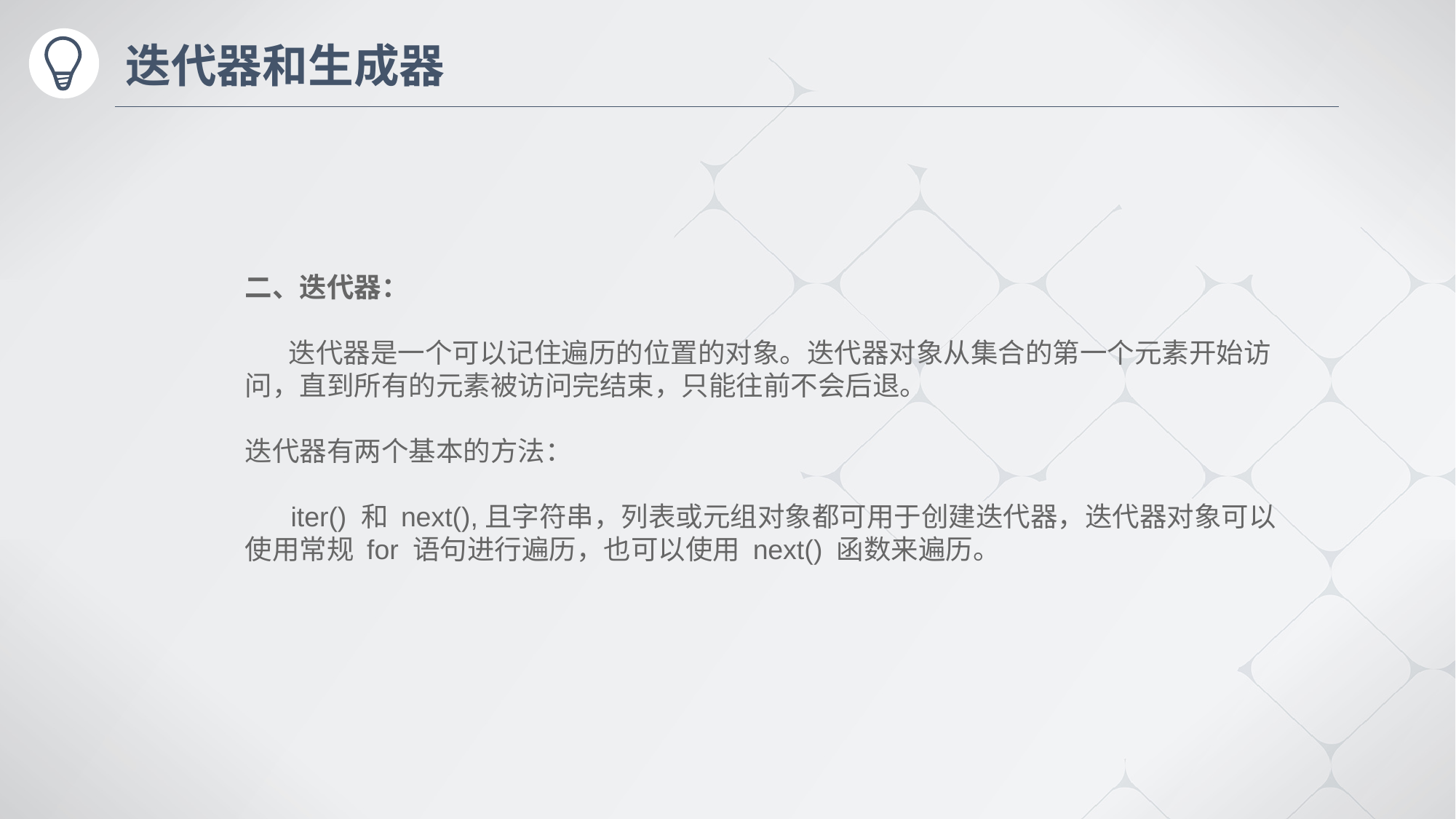

# 迭代器和生成器
二、迭代器：

      迭代器是一个可以记住遍历的位置的对象。迭代器对象从集合的第一个元素开始访问，直到所有的元素被访问完结束，只能往前不会后退。

迭代器有两个基本的方法：

      iter() 和 next(),且字符串，列表或元组对象都可用于创建迭代器，迭代器对象可以使用常规 for 语句进行遍历，也可以使用 next() 函数来遍历。